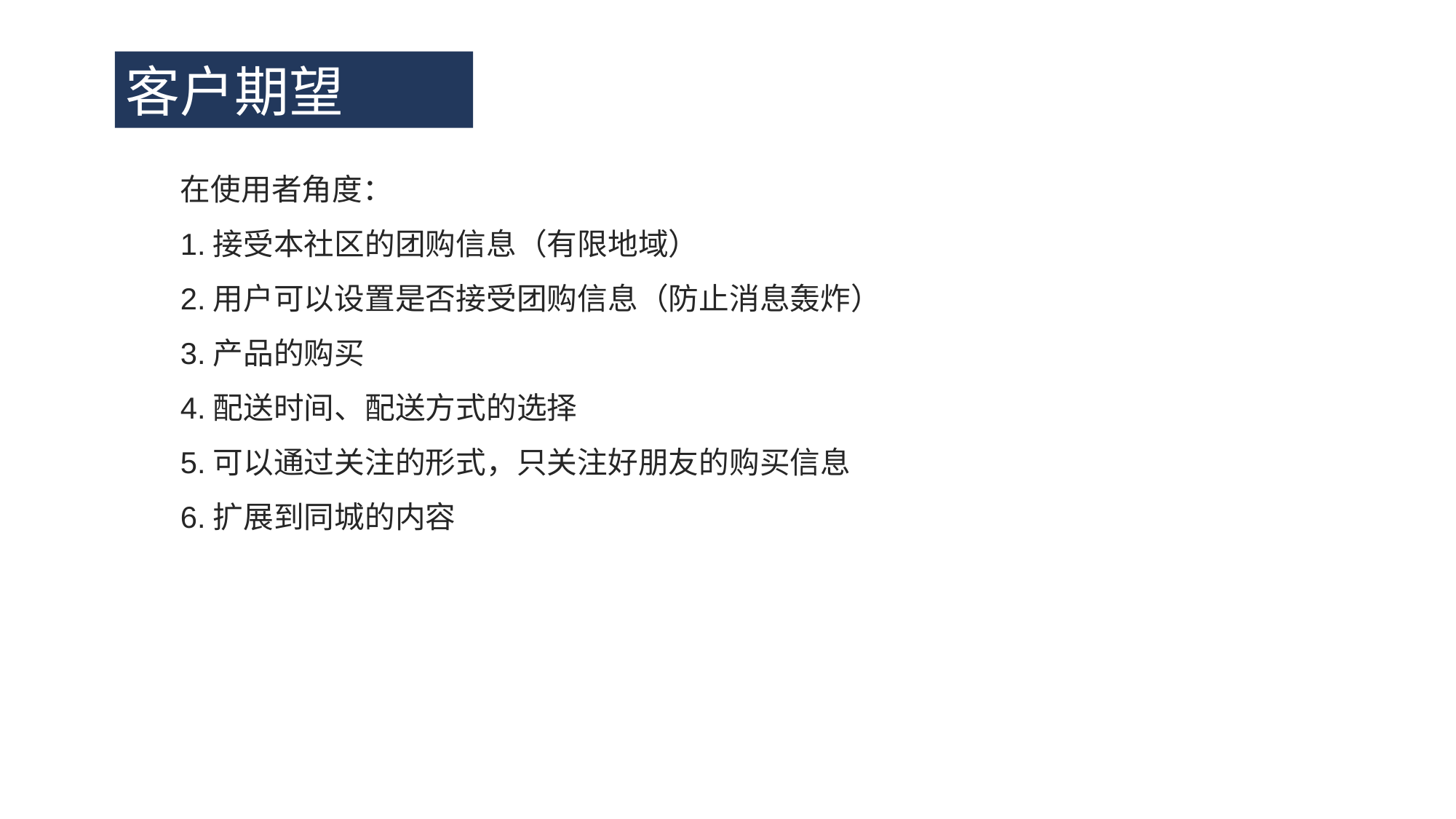

客户期望
在使用者角度：
1.接受本社区的团购信息（有限地域）
2.用户可以设置是否接受团购信息（防止消息轰炸）
3.产品的购买
4.配送时间、配送方式的选择
5.可以通过关注的形式，只关注好朋友的购买信息
6.扩展到同城的内容